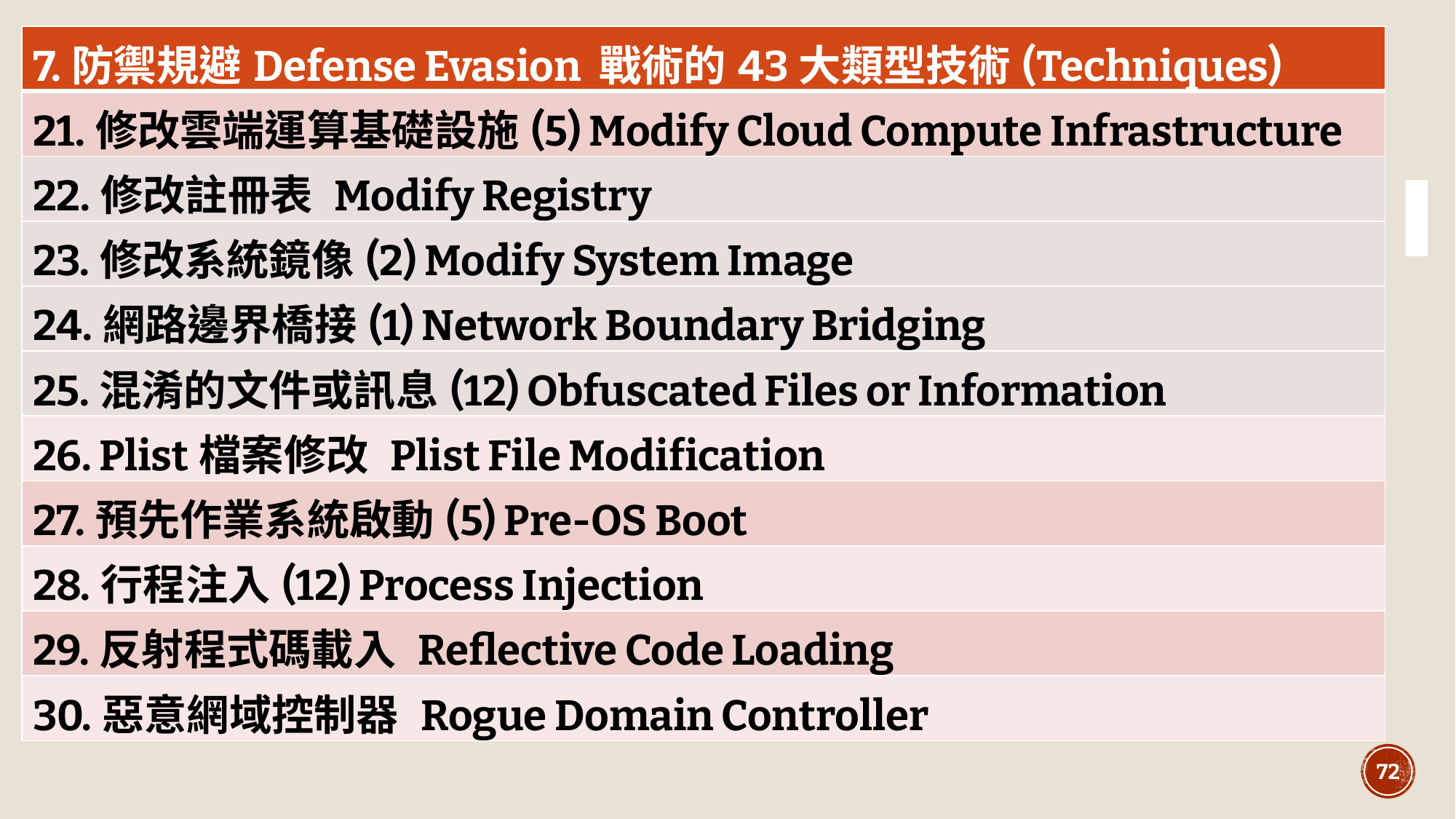

| 7.防禦規避Defense Evasion 戰術的43大類型技術(Techniques) |
| --- |
| 21.修改雲端運算基礎設施(5) Modify Cloud Compute Infrastructure |
| 22.修改註冊表 Modify Registry |
| 23.修改系統鏡像(2) Modify System Image |
| 24.網路邊界橋接(1) Network Boundary Bridging |
| 25.混淆的文件或訊息(12) Obfuscated Files or Information |
| 26. Plist檔案修改 Plist File Modification |
| 27.預先作業系統啟動(5) Pre-OS Boot |
| 28.行程注入(12) Process Injection |
| 29.反射程式碼載入 Reflective Code Loading |
| 30.惡意網域控制器 Rogue Domain Controller |

72